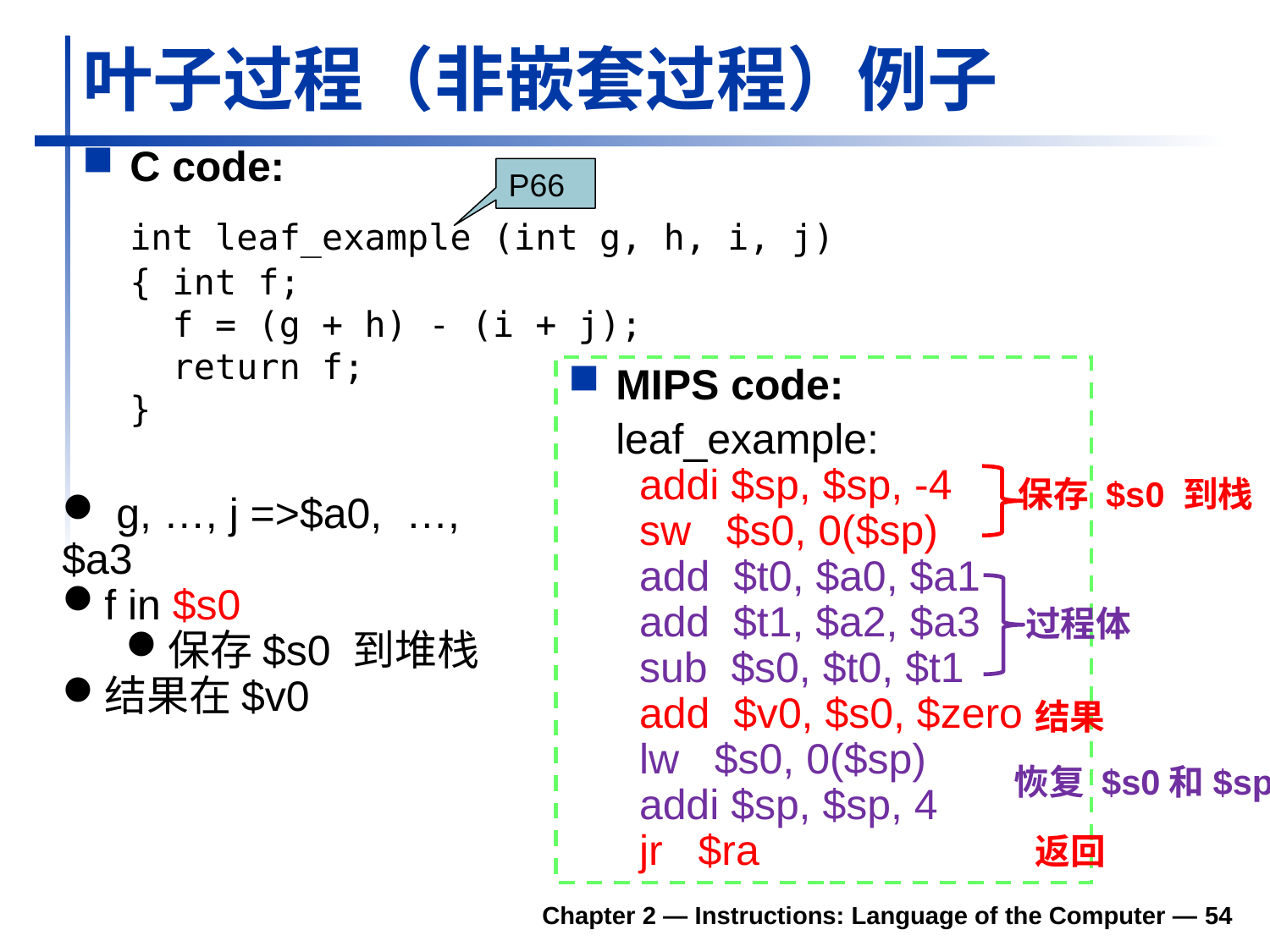

# 叶子过程（非嵌套过程）例子
C code:
	int leaf_example (int g, h, i, j)
{ int f;
  f = (g + h) - (i + j);
  return f;
}
P66
MIPS code:
	leaf_example:
  addi $sp, $sp, -4
  sw   $s0, 0($sp)
  add  $t0, $a0, $a1
  add  $t1, $a2, $a3
  sub  $s0, $t0, $t1
  add  $v0, $s0, $zero
  lw   $s0, 0($sp)
  addi $sp, $sp, 4
  jr   $ra

保存 $s0 到栈
 g, …, j =>$a0,  …,  $a3
f in $s0
保存$s0 到堆栈
结果在$v0

过程体
结果
恢复 $s0和$sp
返回
Chapter 2 — Instructions: Language of the Computer — 54